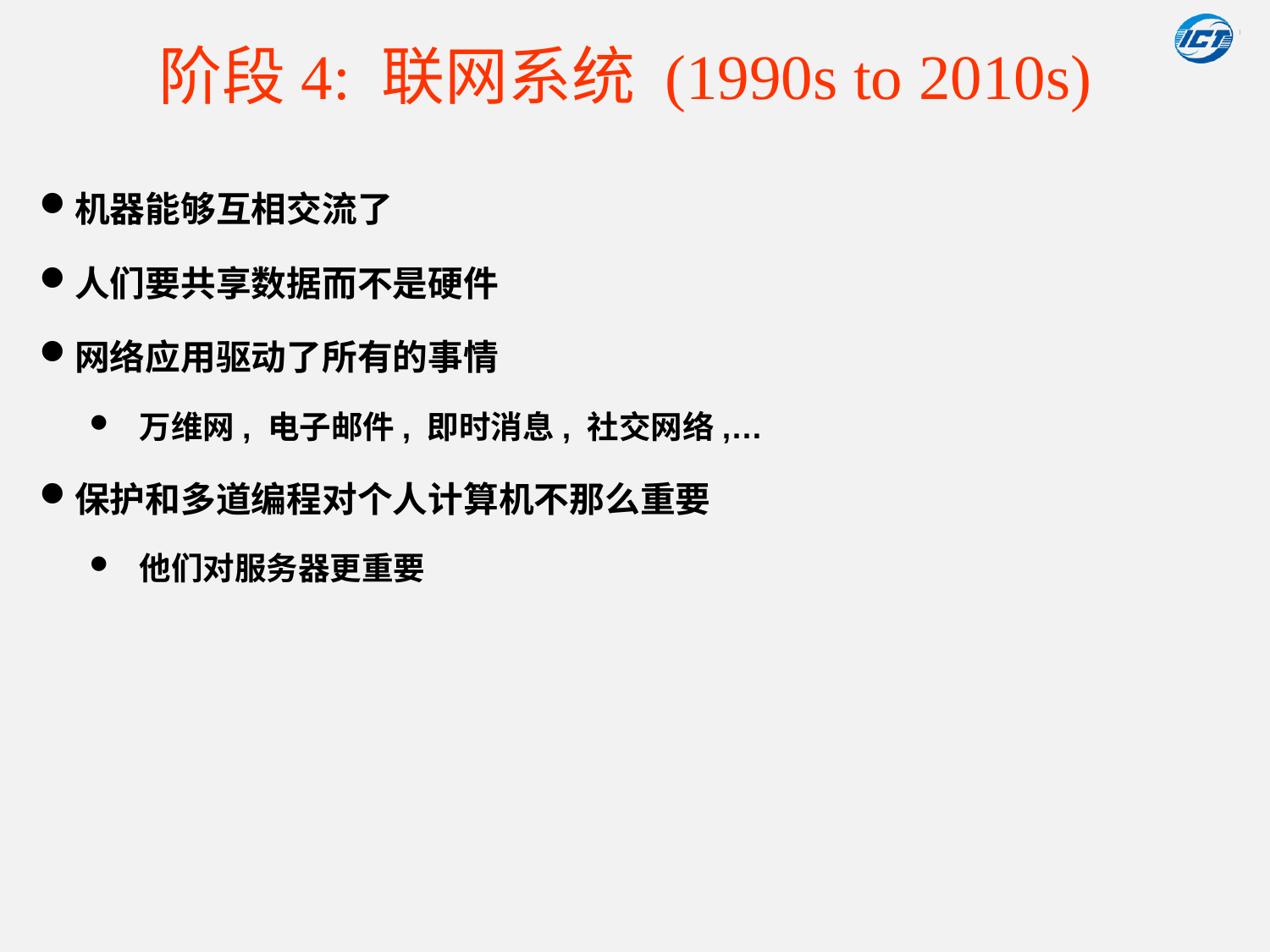

# 阶段4: 联网系统 (1990s to 2010s)
机器能够互相交流了
人们要共享数据而不是硬件
网络应用驱动了所有的事情
万维网, 电子邮件, 即时消息, 社交网络,…
保护和多道编程对个人计算机不那么重要
他们对服务器更重要